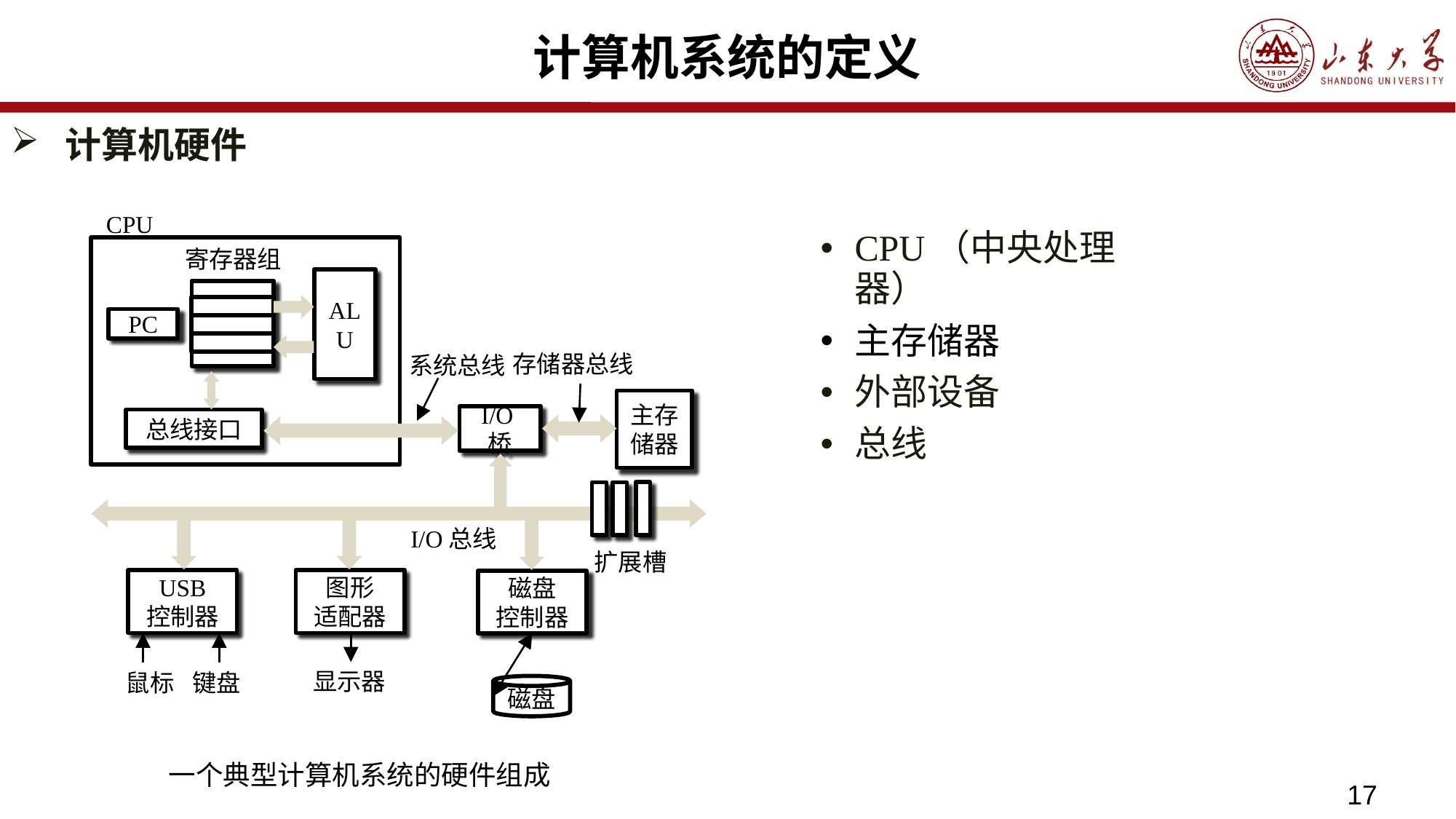

# 计算机系统的定义
计算机硬件
CPU

寄存器组
ALU

PC

存储器总线
系统总线

主存储器
I/O桥
总线接口

I/O总线
扩展槽
USB
控制器
图形
适配器
磁盘
控制器
显示器
键盘
鼠标
磁盘
CPU（中央处理器）
主存储器
外部设备
总线
一个典型计算机系统的硬件组成
17